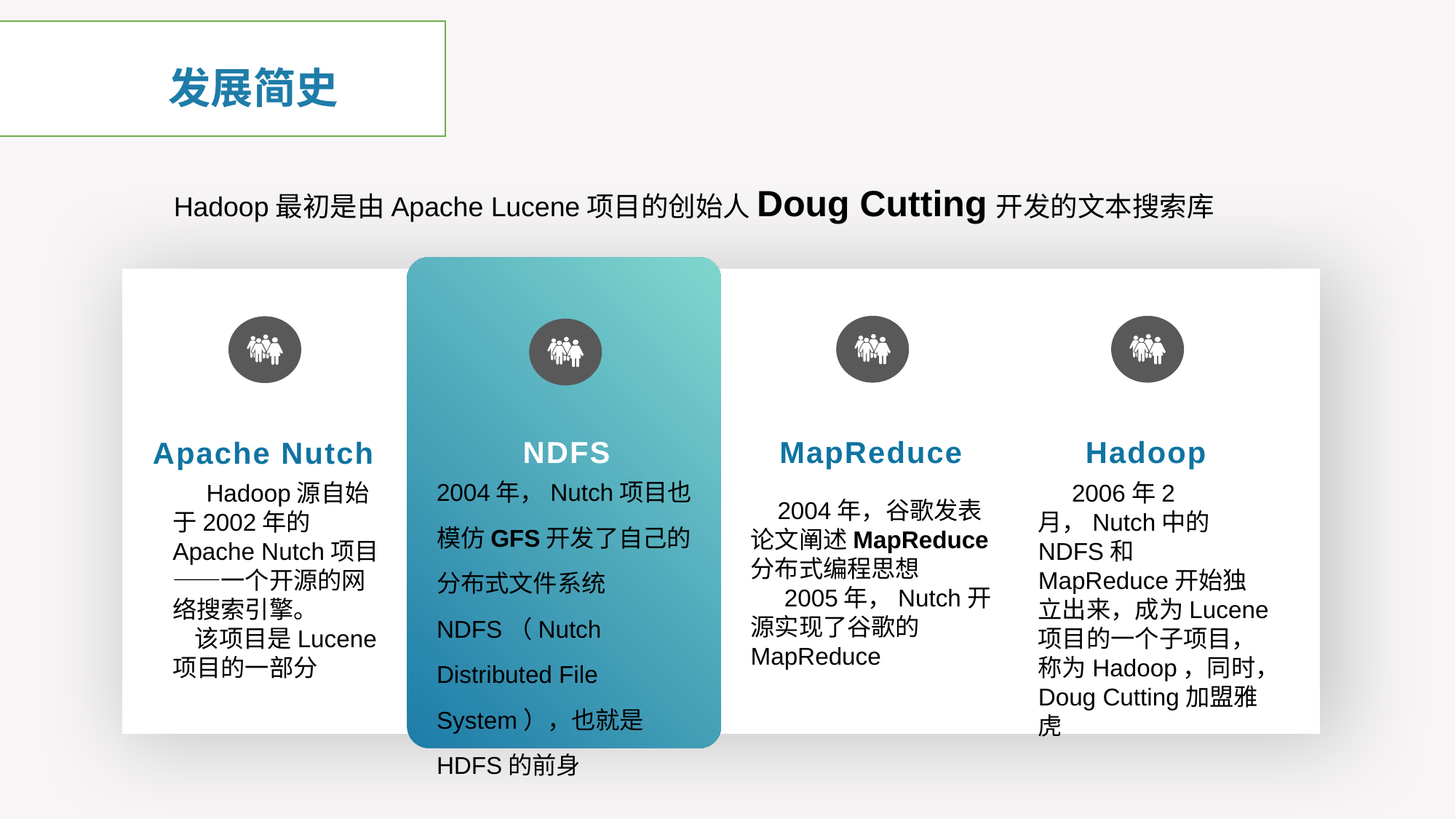

发展简史
标题文字
Hadoop最初是由Apache Lucene项目的创始人Doug Cutting开发的文本搜索库

NDFS
MapReduce
Hadoop
Apache Nutch
2004年，Nutch项目也模仿GFS开发了自己的分布式文件系统NDFS（Nutch Distributed File System），也就是HDFS的前身
     Hadoop源自始于2002年的Apache Nutch项目——一个开源的网络搜索引擎。
   该项目是Lucene项目的一部分

     2006年2月，Nutch中的NDFS和MapReduce开始独立出来，成为Lucene项目的一个子项目，称为Hadoop，同时，Doug Cutting加盟雅虎
    2004年，谷歌发表论文阐述MapReduce分布式编程思想
     2005年，Nutch开源实现了谷歌的MapReduce